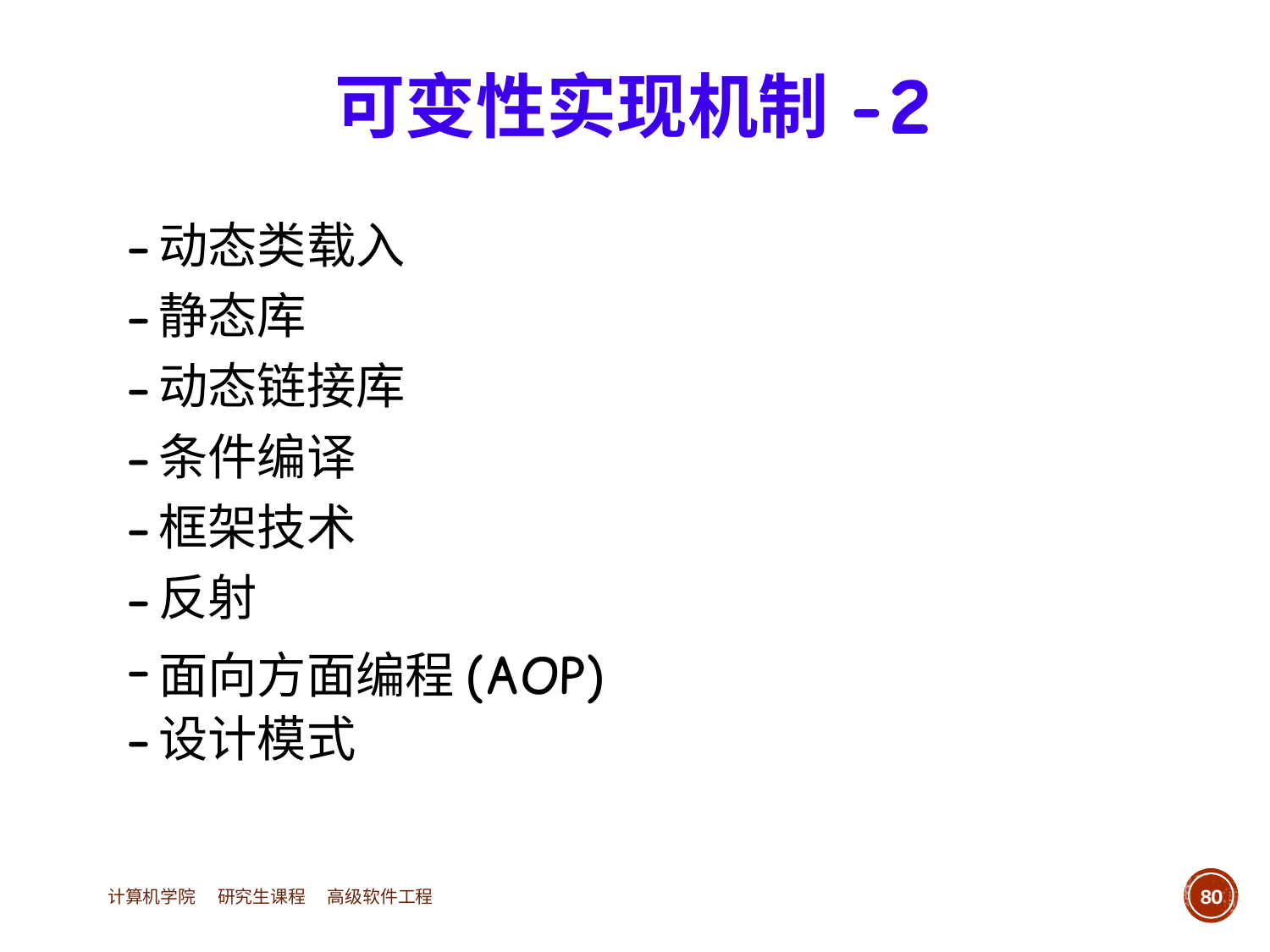

可变性实现机制-2

动态类载入

静态库

动态链接库

条件编译

框架技术

反射
面向方面编程(AOP)
设计模式
–
–
–
–
–
–
–
–
计算机学院    研究生课程    高级软件工程
80